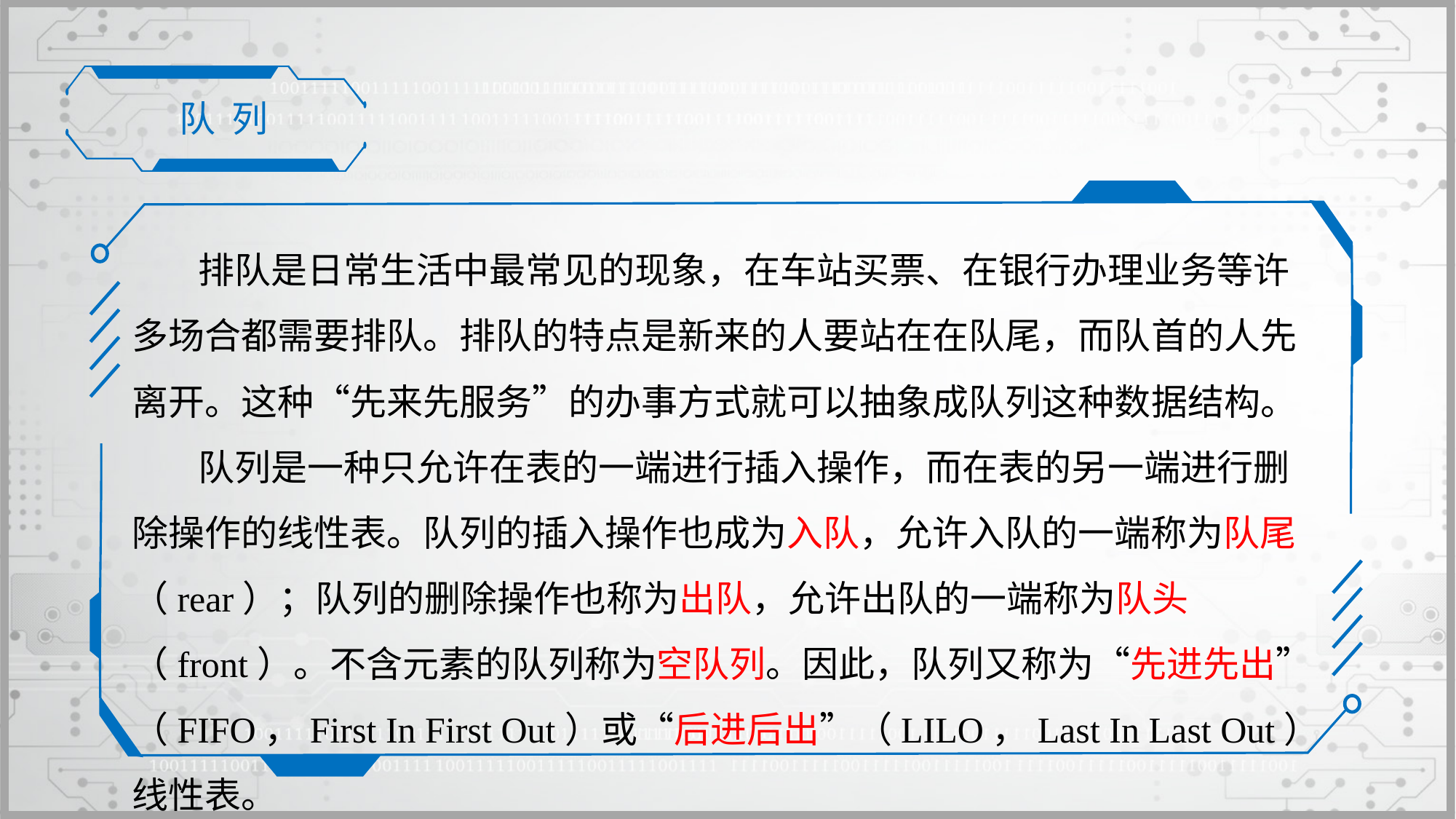

队  列

       排队是日常生活中最常见的现象，在车站买票、在银行办理业务等许多场合都需要排队。排队的特点是新来的人要站在在队尾，而队首的人先离开。这种“先来先服务”的办事方式就可以抽象成队列这种数据结构。
       队列是一种只允许在表的一端进行插入操作，而在表的另一端进行删除操作的线性表。队列的插入操作也成为入队，允许入队的一端称为队尾（rear）；队列的删除操作也称为出队，允许出队的一端称为队头（front）。不含元素的队列称为空队列。因此，队列又称为“先进先出”（FIFO，First In First Out）或“后进后出”（LILO，Last In Last Out）线性表。